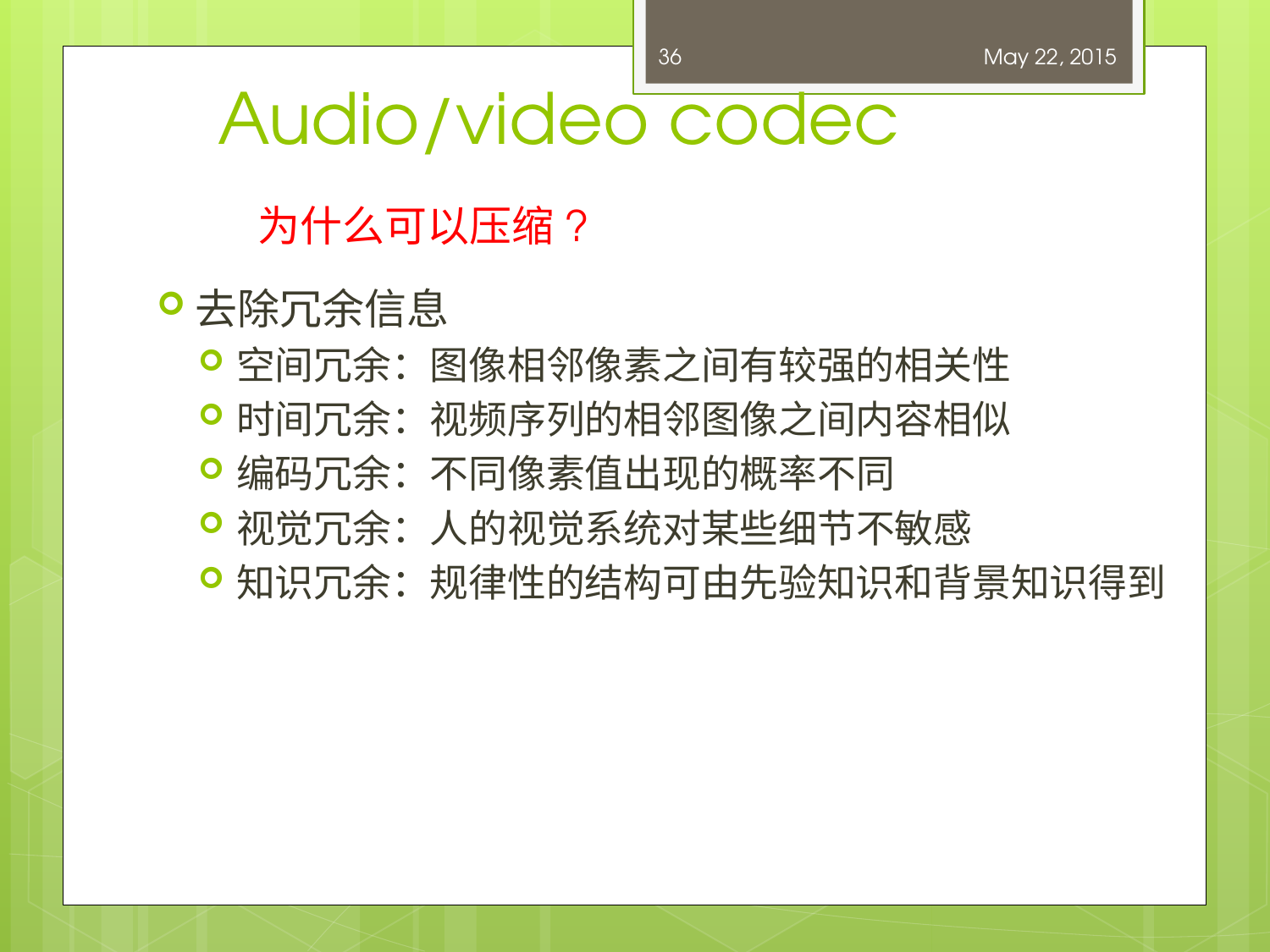

36
May 22, 2015
# Audio/video codec
为什么可以压缩?
去除冗余信息
空间冗余：图像相邻像素之间有较强的相关性
时间冗余：视频序列的相邻图像之间内容相似
编码冗余：不同像素值出现的概率不同
视觉冗余：人的视觉系统对某些细节不敏感
知识冗余：规律性的结构可由先验知识和背景知识得到